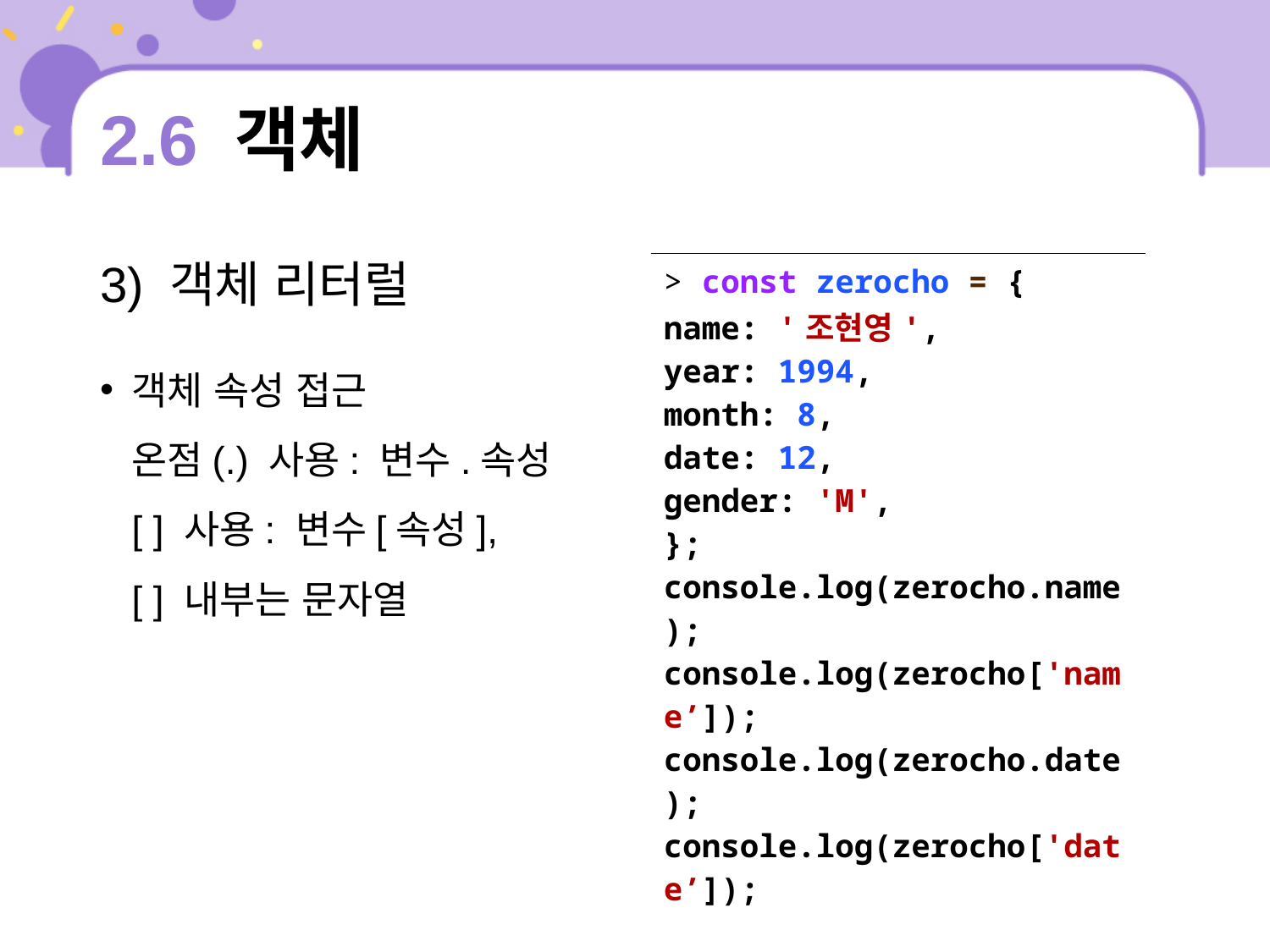

# 2.6 객체
3) 객체 리터럴
| > const zerocho = { name: '조현영', year: 1994, month: 8, date: 12, gender: 'M', }; console.log(zerocho.name); console.log(zerocho['name’]); console.log(zerocho.date); console.log(zerocho['date’]); 조현영 조현영 12 12 |
| --- |
객체 속성 접근
온점(.) 사용: 변수.속성
[ ] 사용: 변수[속성],
[ ] 내부는 문자열